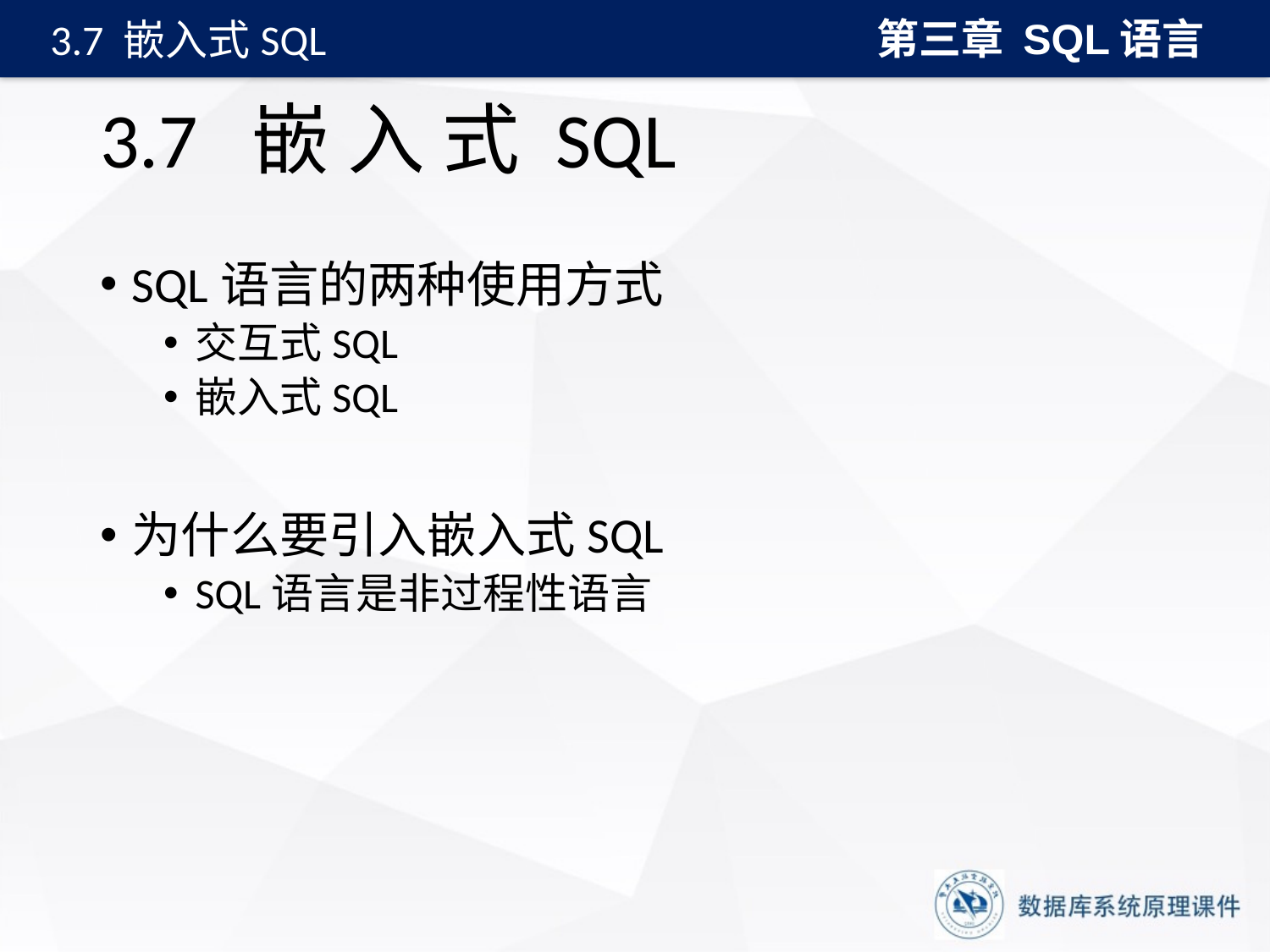

第三章 SQL语言
3.7 嵌入式SQL
# 3.7  嵌 入 式 SQL
SQL语言的两种使用方式
交互式SQL
嵌入式SQL

为什么要引入嵌入式SQL
SQL语言是非过程性语言